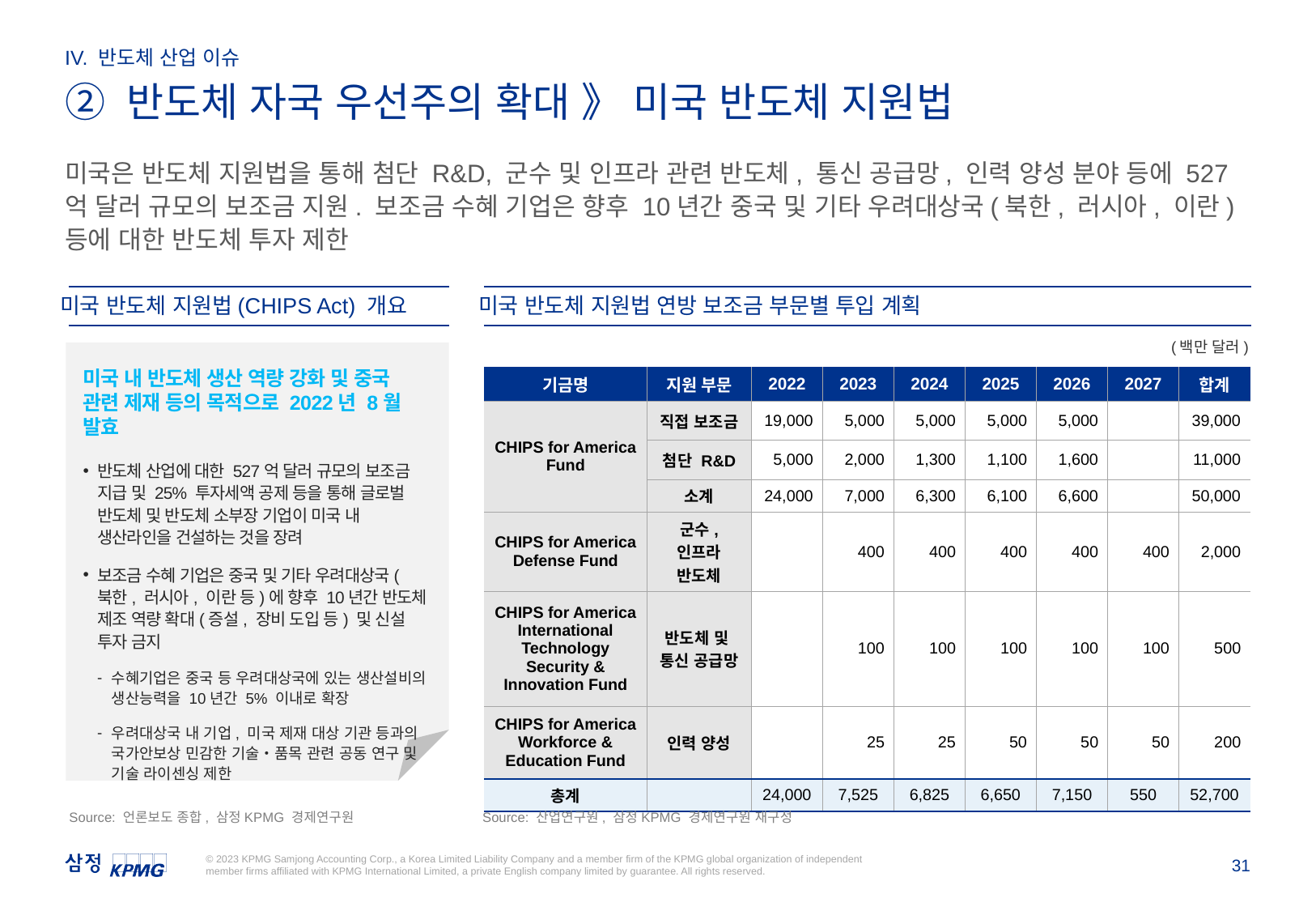

IV. 반도체 산업 이슈
② 반도체 자국 우선주의 확대 》 미국 반도체 지원법
미국은 반도체 지원법을 통해 첨단 R&D, 군수 및 인프라 관련 반도체, 통신 공급망, 인력 양성 분야 등에 527억 달러 규모의 보조금 지원. 보조금 수혜 기업은 향후 10년간 중국 및 기타 우려대상국(북한, 러시아, 이란) 등에 대한 반도체 투자 제한
미국 반도체 지원법(CHIPS Act) 개요
미국 반도체 지원법 연방 보조금 부문별 투입 계획
(백만 달러)

미국 내 반도체 생산 역량 강화 및 중국 관련 제재 등의 목적으로 2022년 8월 발효
반도체 산업에 대한 527억 달러 규모의 보조금 지급 및 25% 투자세액 공제 등을 통해 글로벌 반도체 및 반도체 소부장 기업이 미국 내 생산라인을 건설하는 것을 장려
보조금 수혜 기업은 중국 및 기타 우려대상국(북한, 러시아, 이란 등)에 향후 10년간 반도체 제조 역량 확대(증설, 장비 도입 등) 및 신설 투자 금지
수혜기업은 중국 등 우려대상국에 있는 생산설비의 생산능력을 10년간 5% 이내로 확장
우려대상국 내 기업, 미국 제재 대상 기관 등과의 국가안보상 민감한 기술‧품목 관련 공동 연구 및 기술 라이센싱 제한
| 기금명 | 지원 부문 | 2022 | 2023 | 2024 | 2025 | 2026 | 2027 | 합계 |
| --- | --- | --- | --- | --- | --- | --- | --- | --- |
| CHIPS for America Fund | 직접 보조금 | 19,000 | 5,000 | 5,000 | 5,000 | 5,000 |  | 39,000 |
|  | 첨단 R&D | 5,000 | 2,000 | 1,300 | 1,100 | 1,600 |  | 11,000 |
|  | 소계 | 24,000 | 7,000 | 6,300 | 6,100 | 6,600 |  | 50,000 |
| CHIPS for America Defense Fund | 군수, 인프라 반도체 |  | 400 | 400 | 400 | 400 | 400 | 2,000 |
| CHIPS for America International Technology Security & Innovation Fund | 반도체 및 통신 공급망 |  | 100 | 100 | 100 | 100 | 100 | 500 |
| CHIPS for America Workforce & Education Fund | 인력 양성 |  | 25 | 25 | 50 | 50 | 50 | 200 |
| 총계 |  | 24,000 | 7,525 | 6,825 | 6,650 | 7,150 | 550 | 52,700 |
Source: 언론보도 종합, 삼정KPMG 경제연구원
Source: 산업연구원, 삼정KPMG 경제연구원 재구성